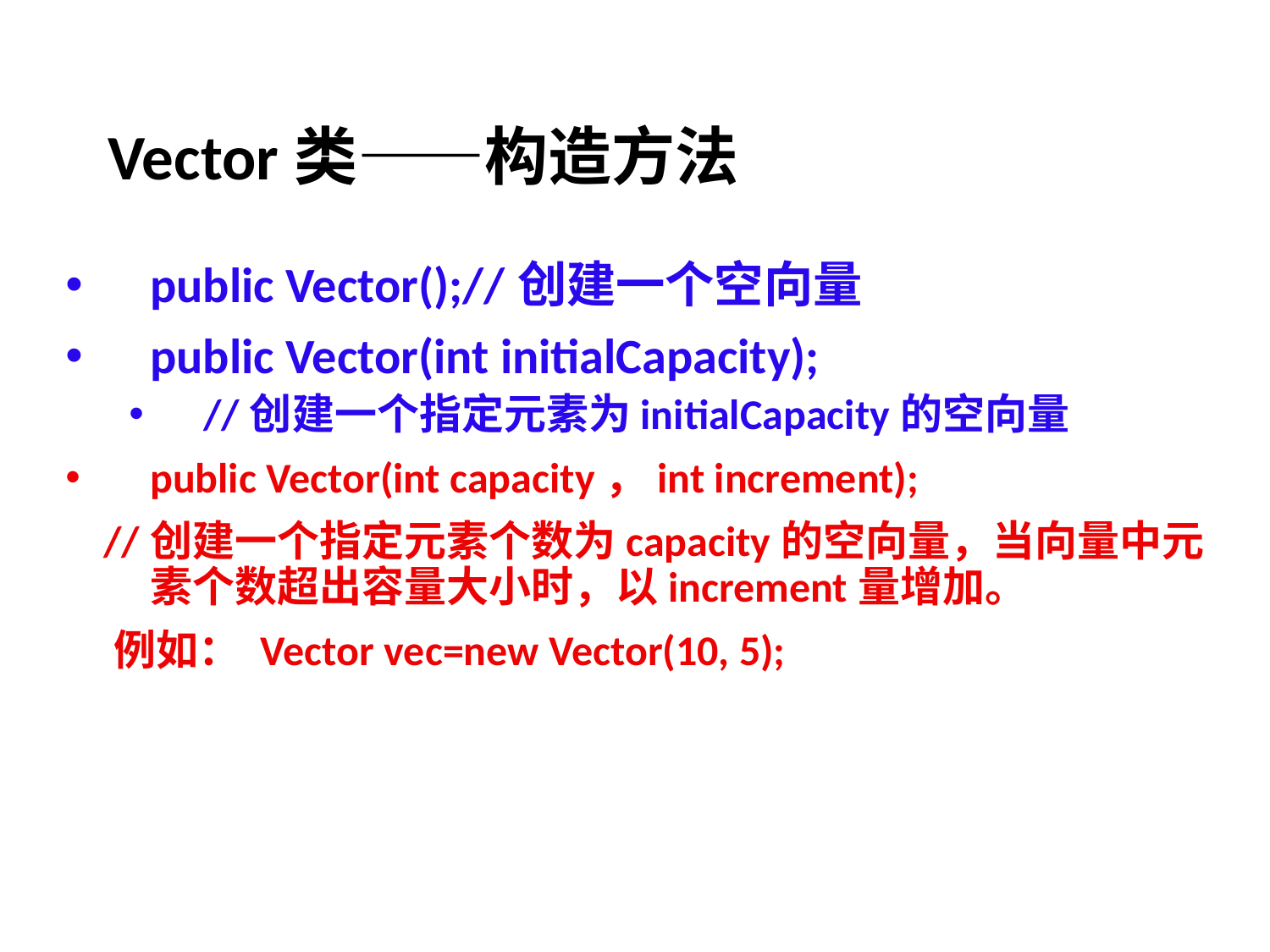

# Vector类——构造方法
public Vector();//创建一个空向量
public Vector(int initialCapacity);
//创建一个指定元素为initialCapacity的空向量
public Vector(int capacity，int increment);
    //创建一个指定元素个数为capacity的空向量，当向量中元素个数超出容量大小时，以increment量增加。
    例如： Vector vec=new Vector(10, 5);